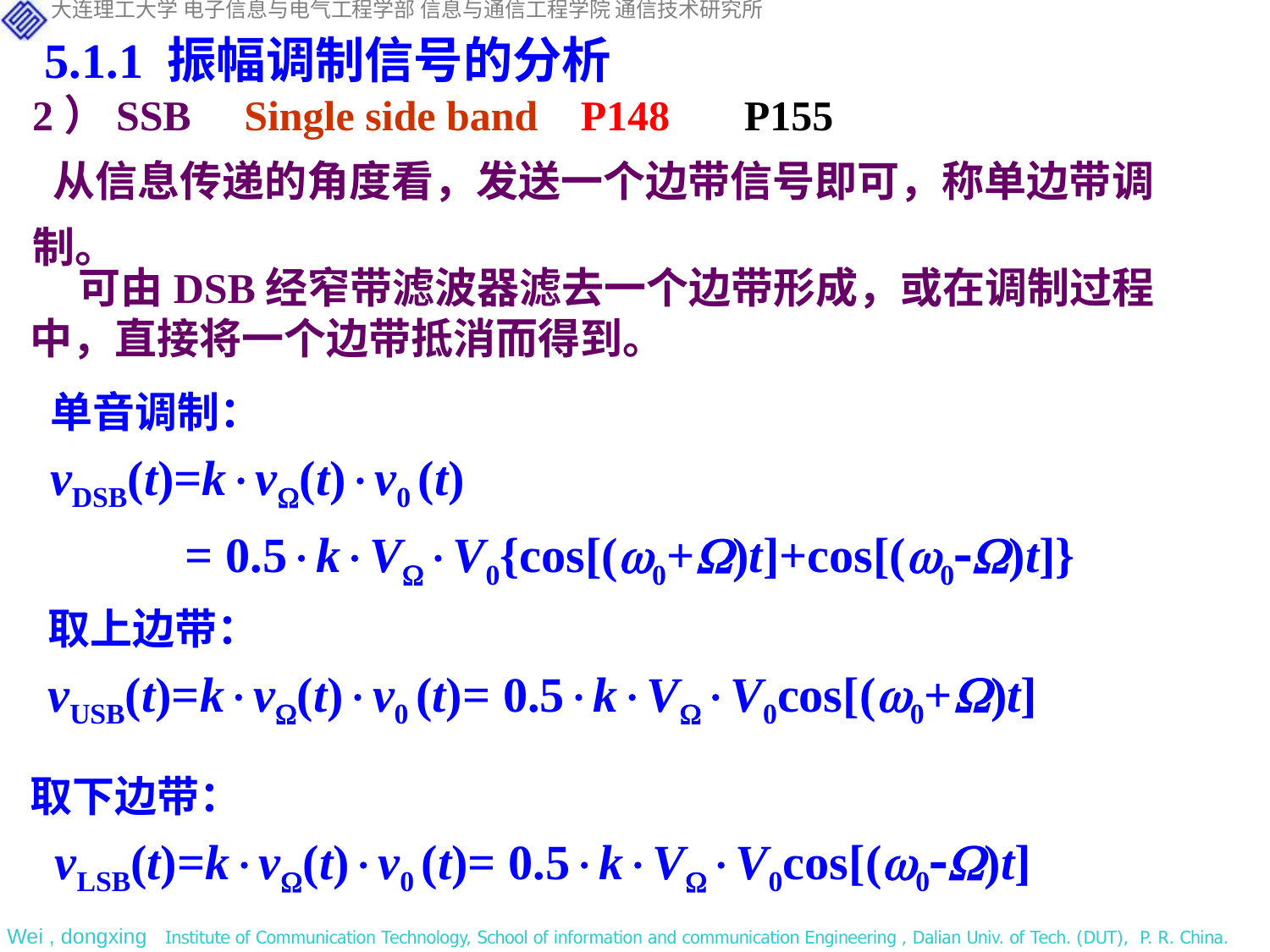

5.1.1 振幅调制信号的分析
2）SSB     Single side band    P148       P155
 从信息传递的角度看，发送一个边带信号即可，称单边带调制。
    可由DSB经窄带滤波器滤去一个边带形成，或在调制过程中，直接将一个边带抵消而得到。
单音调制：
vDSB(t)=k⋅vΩ(t)⋅v0 (t)
           = 0.5⋅k⋅VΩ⋅V0{cos[(ω0+Ω)t]+cos[(ω0−Ω)t]}

取上边带：
vUSB(t)=k⋅vΩ(t)⋅v0 (t)= 0.5⋅k⋅VΩ⋅V0cos[(ω0+Ω)t]
取下边带：
  vLSB(t)=k⋅vΩ(t)⋅v0 (t)= 0.5⋅k⋅VΩ⋅V0cos[(ω0−Ω)t]